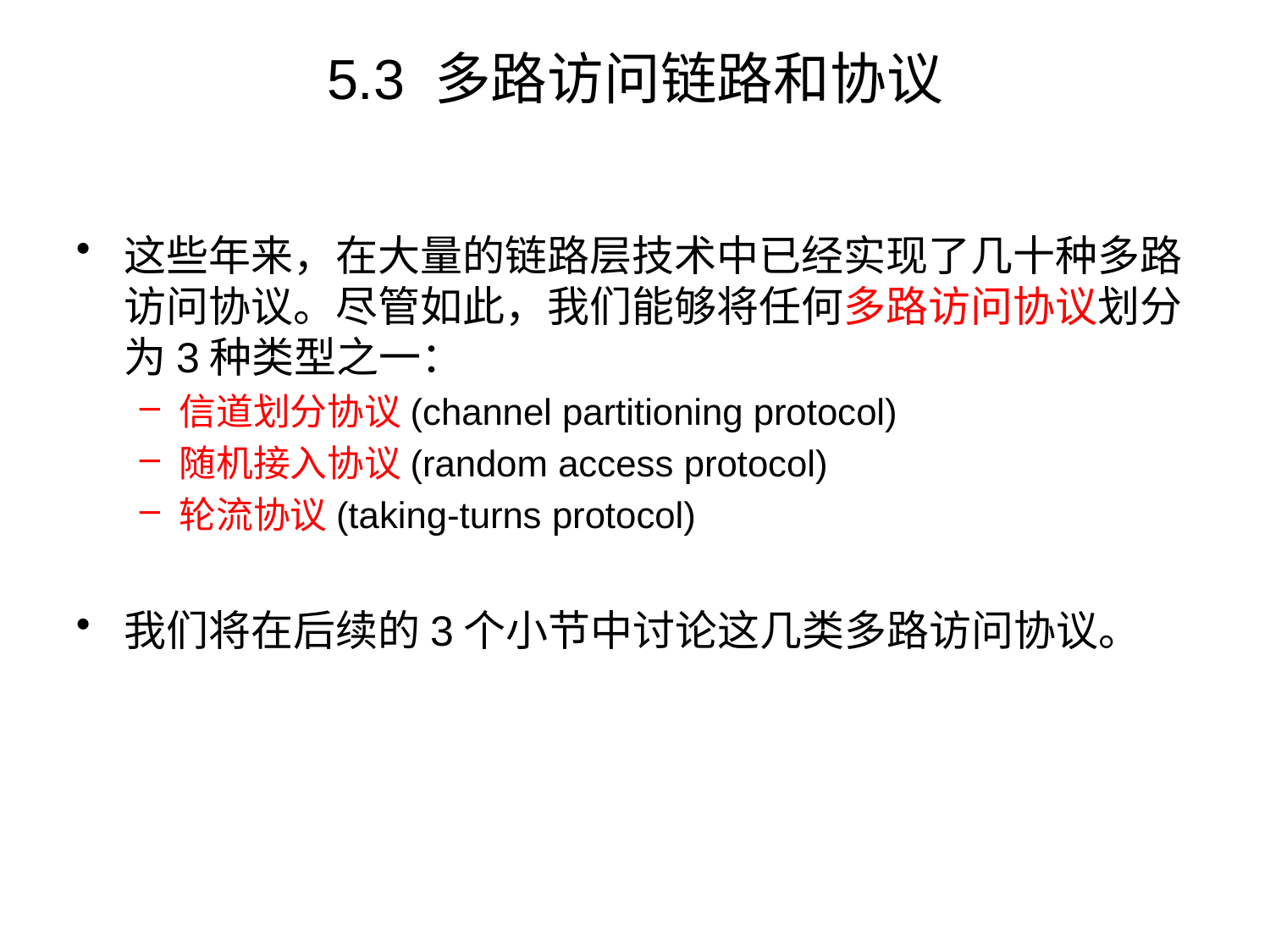

# 5.3 多路访问链路和协议
这些年来，在大量的链路层技术中已经实现了几十种多路访问协议。尽管如此，我们能够将任何多路访问协议划分为3种类型之一：
信道划分协议(channel partitioning protocol)
随机接入协议(random access protocol)
轮流协议(taking-turns protocol)

我们将在后续的3个小节中讨论这几类多路访问协议。